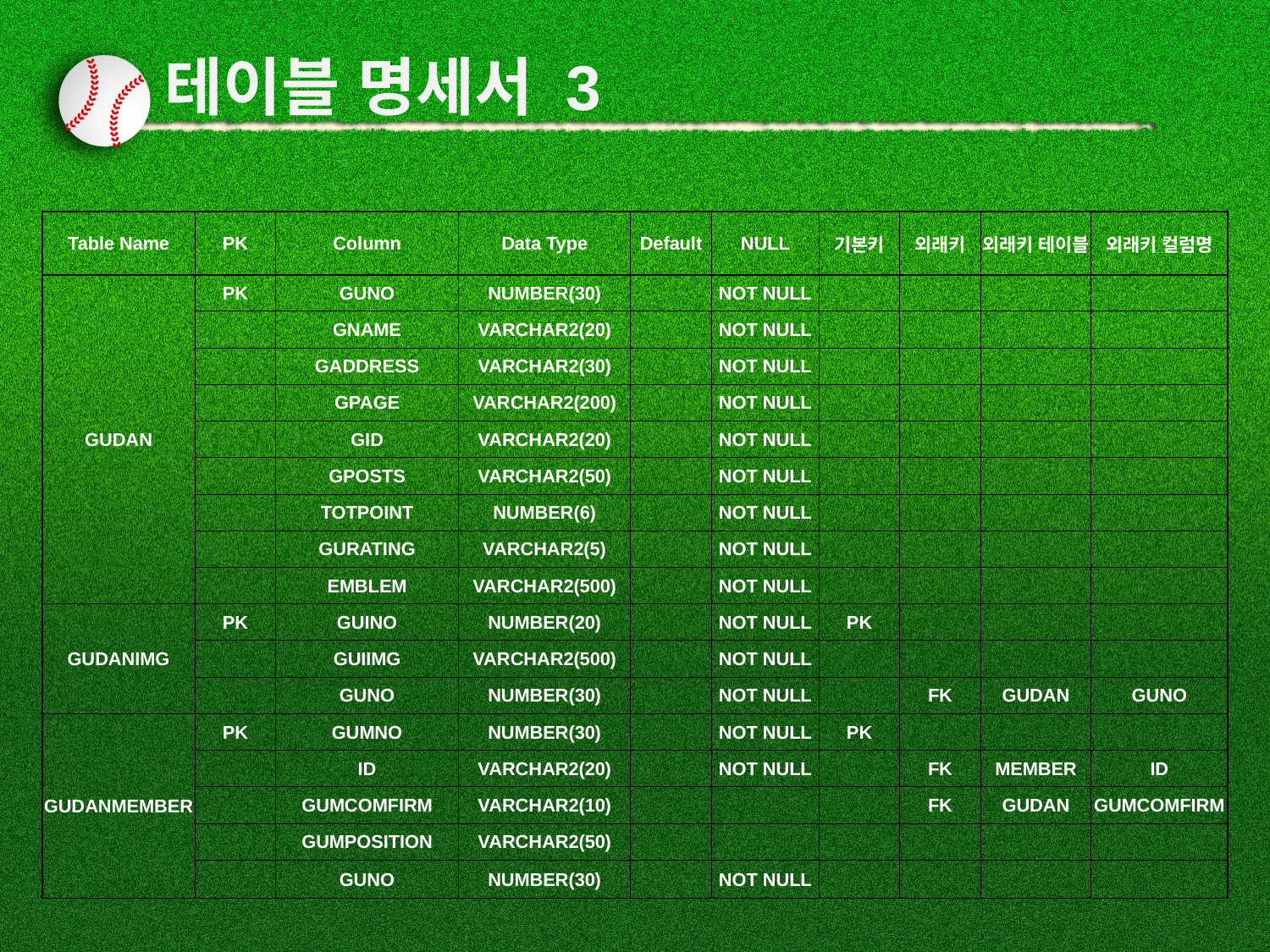

# 테이블 명세서 3
| Table Name | PK | Column | Data Type | Default | NULL | 기본키 | 외래키 | 외래키 테이블 | 외래키 컬럼명 |
| --- | --- | --- | --- | --- | --- | --- | --- | --- | --- |
| GUDAN | PK | GUNO | NUMBER(30) |  | NOT NULL |  |  |  |  |
|  |  | GNAME | VARCHAR2(20) |  | NOT NULL |  |  |  |  |
|  |  | GADDRESS | VARCHAR2(30) |  | NOT NULL |  |  |  |  |
|  |  | GPAGE | VARCHAR2(200) |  | NOT NULL |  |  |  |  |
|  |  | GID | VARCHAR2(20) |  | NOT NULL |  |  |  |  |
|  |  | GPOSTS | VARCHAR2(50) |  | NOT NULL |  |  |  |  |
|  |  | TOTPOINT | NUMBER(6) |  | NOT NULL |  |  |  |  |
|  |  | GURATING | VARCHAR2(5) |  | NOT NULL |  |  |  |  |
|  |  | EMBLEM | VARCHAR2(500) |  | NOT NULL |  |  |  |  |
| GUDANIMG | PK | GUINO | NUMBER(20) |  | NOT NULL | PK |  |  |  |
|  |  | GUIIMG | VARCHAR2(500) |  | NOT NULL |  |  |  |  |
|  |  | GUNO | NUMBER(30) |  | NOT NULL |  | FK | GUDAN | GUNO |
| GUDANMEMBER | PK | GUMNO | NUMBER(30) |  | NOT NULL | PK |  |  |  |
|  |  | ID | VARCHAR2(20) |  | NOT NULL |  | FK | MEMBER | ID |
|  |  | GUMCOMFIRM | VARCHAR2(10) |  |  |  | FK | GUDAN | GUMCOMFIRM |
|  |  | GUMPOSITION | VARCHAR2(50) |  |  |  |  |  |  |
|  |  | GUNO | NUMBER(30) |  | NOT NULL |  |  |  |  |